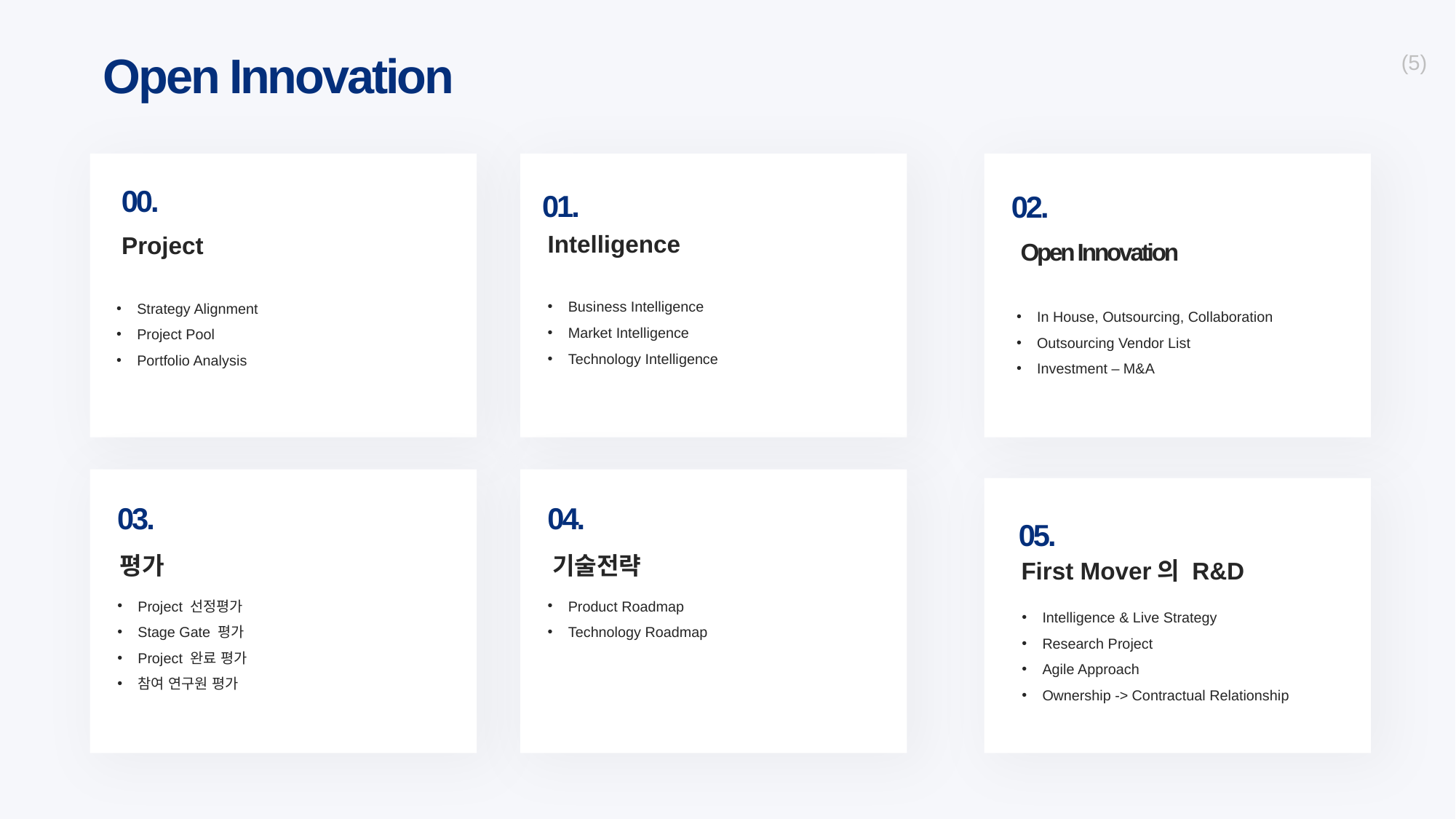

Open Innovation
(5)

02.

01.
Intelligence
Business Intelligence
Market Intelligence
Technology Intelligence
00.
Open Innovation
In House, Outsourcing, Collaboration
Outsourcing Vendor List
Investment – M&A
Project
Strategy Alignment
Project Pool
Portfolio Analysis

03.
평가
Project 선정평가
Stage Gate 평가
Project 완료 평가
참여 연구원 평가

04.
기술전략
Product Roadmap
Technology Roadmap

05.
First Mover의 R&D
Intelligence & Live Strategy
Research Project
Agile Approach
Ownership -> Contractual Relationship